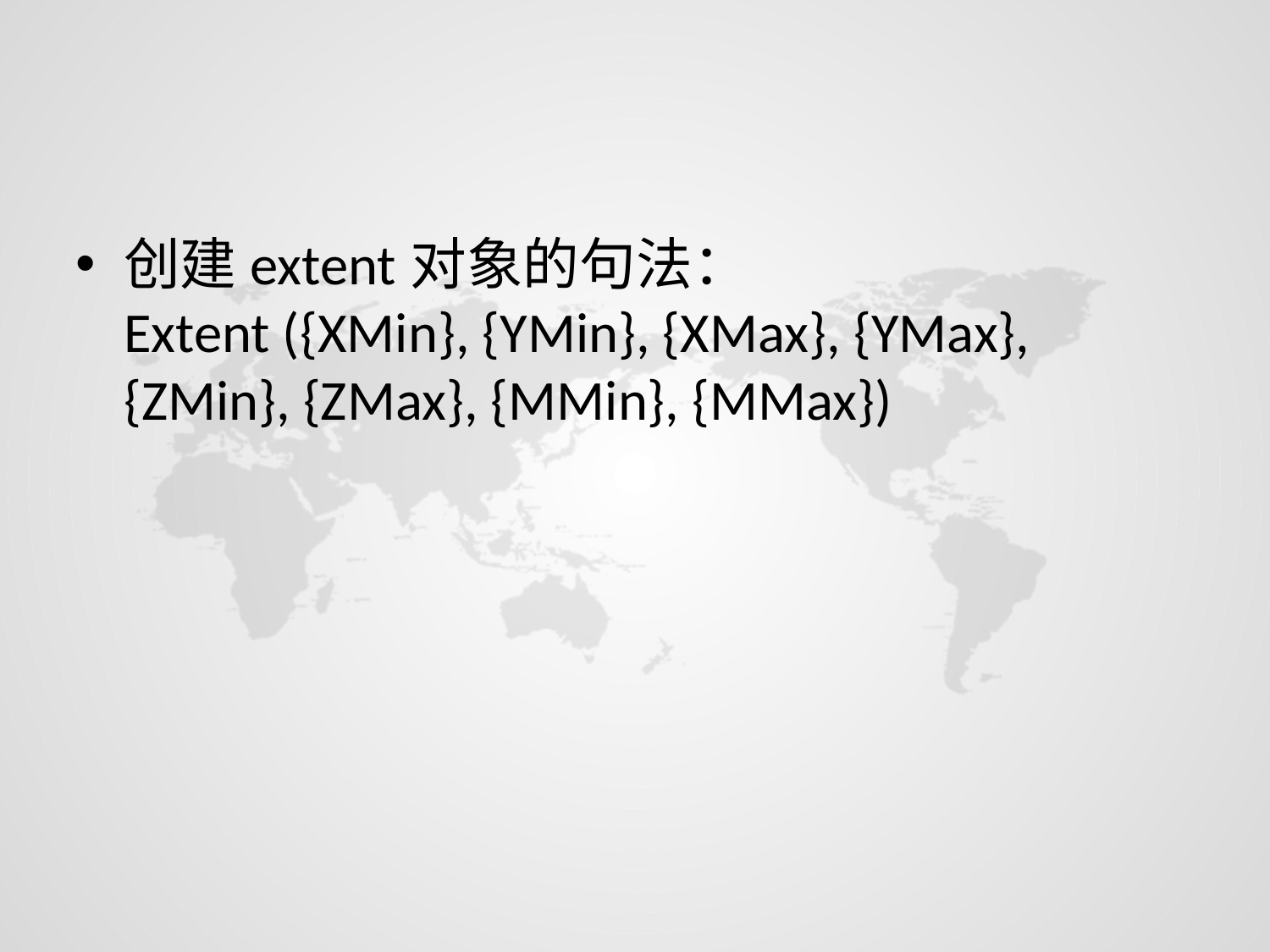

#
创建extent对象的句法：
Extent ({XMin}, {YMin}, {XMax}, {YMax}, {ZMin}, {ZMax}, {MMin}, {MMax})